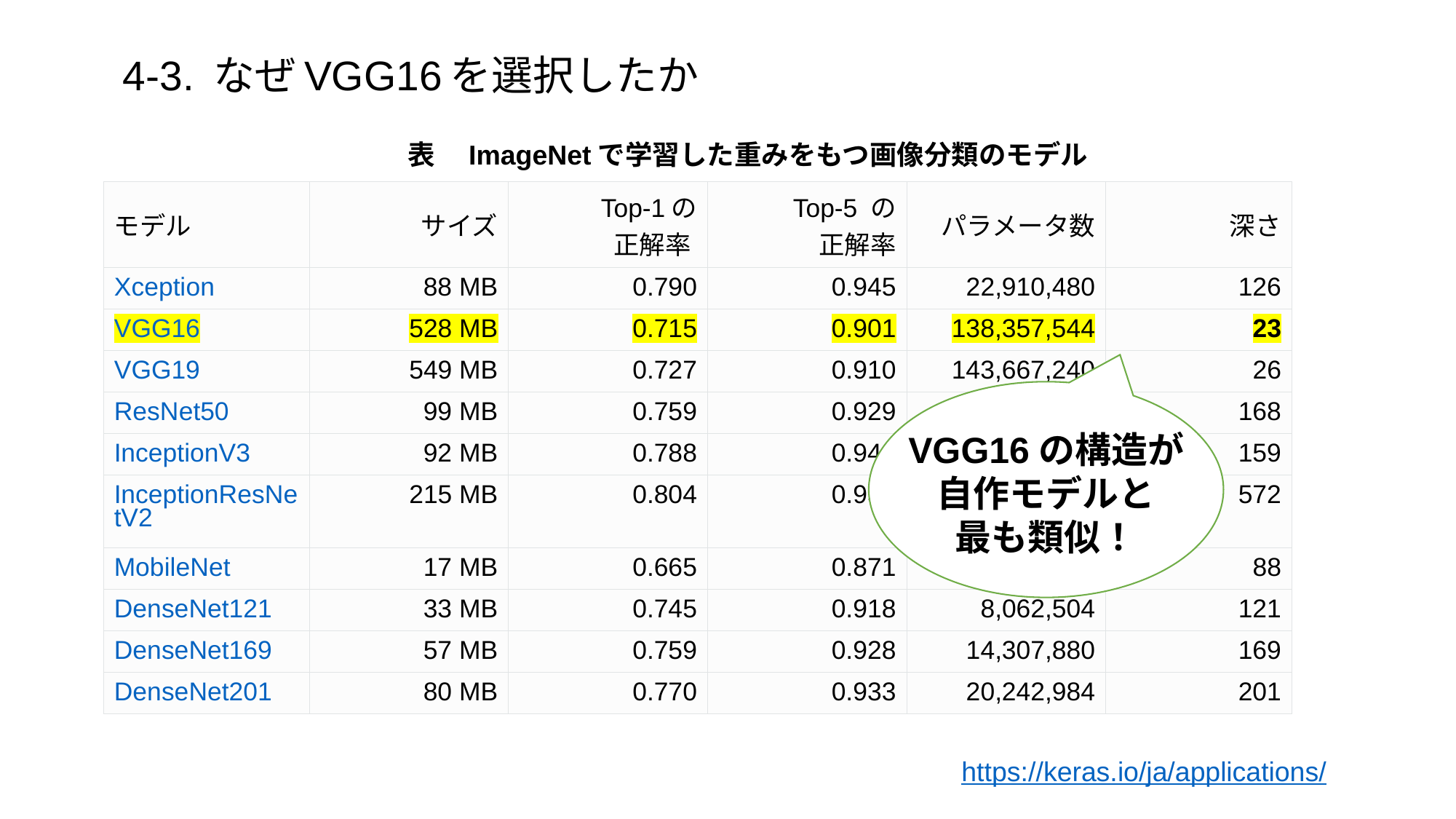

4-3. なぜVGG16を選択したか

表　ImageNetで学習した重みをもつ画像分類のモデル
| モデル | サイズ | Top-1の 正解率 | Top-5 の 正解率 | パラメータ数 | 深さ |
| --- | --- | --- | --- | --- | --- |
| Xception | 88 MB | 0.790 | 0.945 | 22,910,480 | 126 |
| VGG16 | 528 MB | 0.715 | 0.901 | 138,357,544 | 23 |
| VGG19 | 549 MB | 0.727 | 0.910 | 143,667,240 | 26 |
| ResNet50 | 99 MB | 0.759 | 0.929 | 25,636,712 | 168 |
| InceptionV3 | 92 MB | 0.788 | 0.944 | 23,851,784 | 159 |
| InceptionResNetV2 | 215 MB | 0.804 | 0.953 | 55,873,736 | 572 |
| MobileNet | 17 MB | 0.665 | 0.871 | 4,253,864 | 88 |
| DenseNet121 | 33 MB | 0.745 | 0.918 | 8,062,504 | 121 |
| DenseNet169 | 57 MB | 0.759 | 0.928 | 14,307,880 | 169 |
| DenseNet201 | 80 MB | 0.770 | 0.933 | 20,242,984 | 201 |

VGG16の構造が
自作モデルと
最も類似！
https://keras.io/ja/applications/